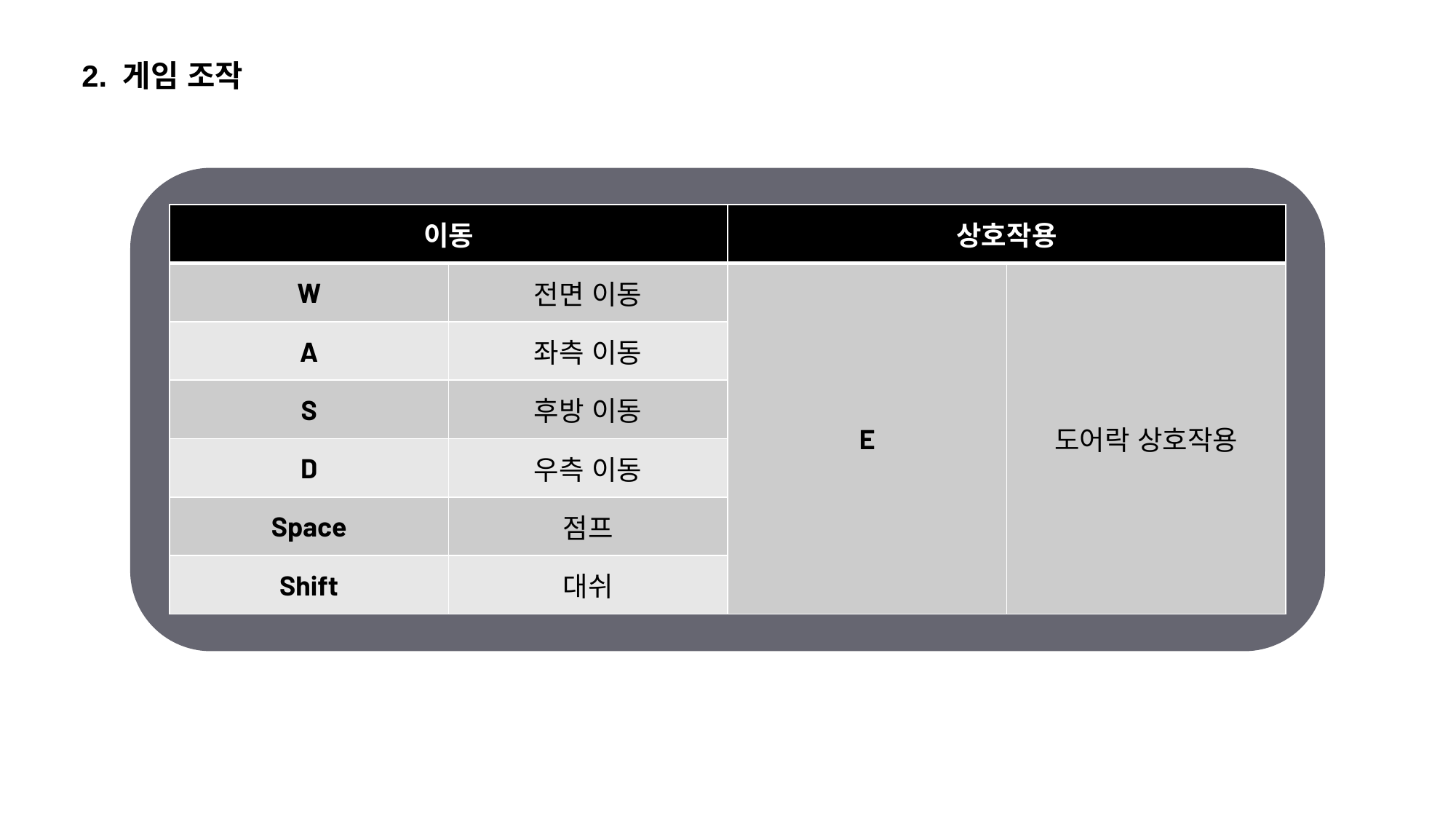

2. 게임 조작

| 이동 |  | 상호작용 |  |
| --- | --- | --- | --- |
| W | 전면 이동 | E | 도어락 상호작용 |
| A | 좌측 이동 |  |  |
| S | 후방 이동 |  |  |
| D | 우측 이동 |  |  |
| Space | 점프 |  |  |
| Shift | 대쉬 |  |  |